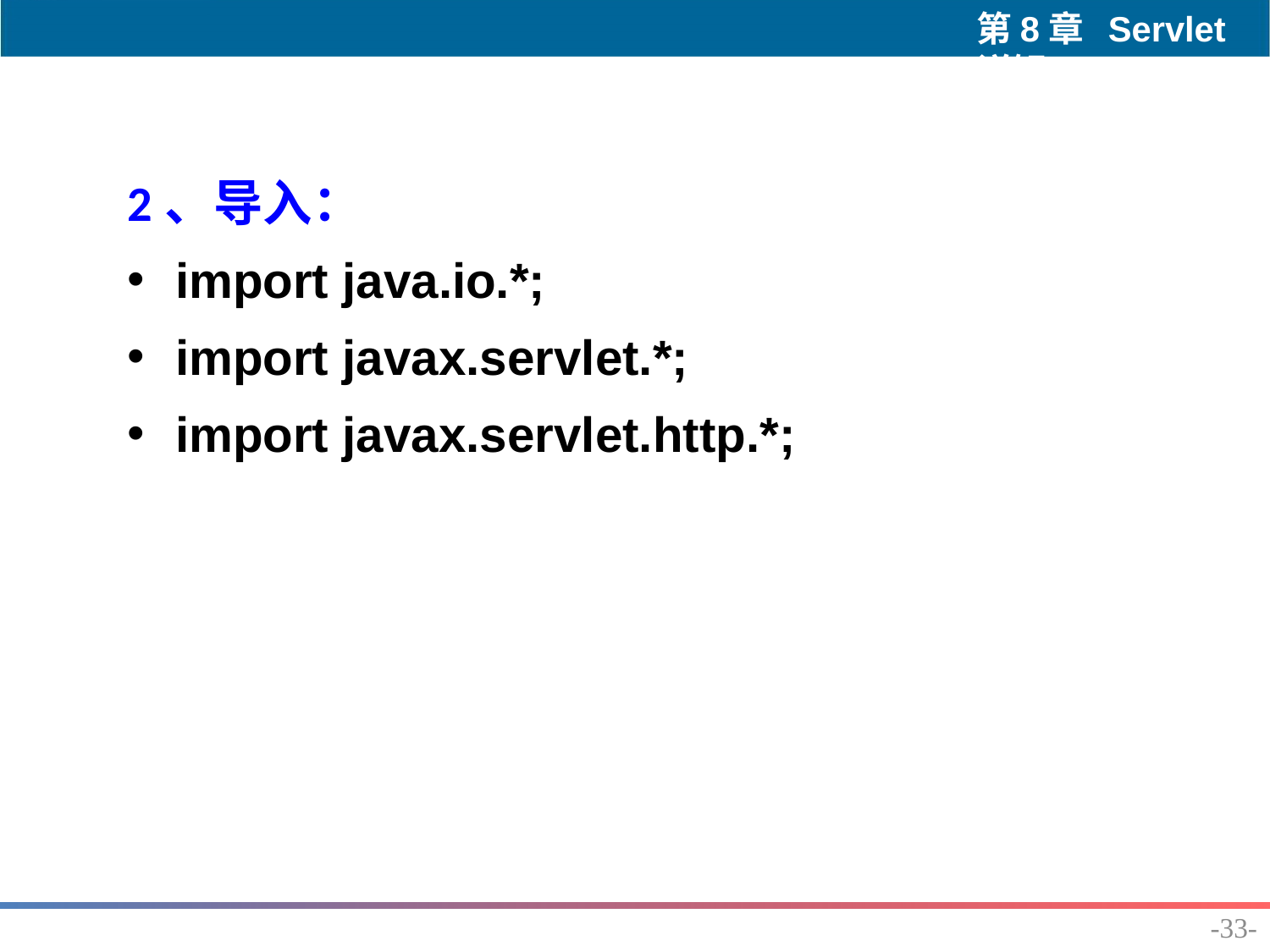

2、导入：
import java.io.*;
import javax.servlet.*;
import javax.servlet.http.*;

-33-